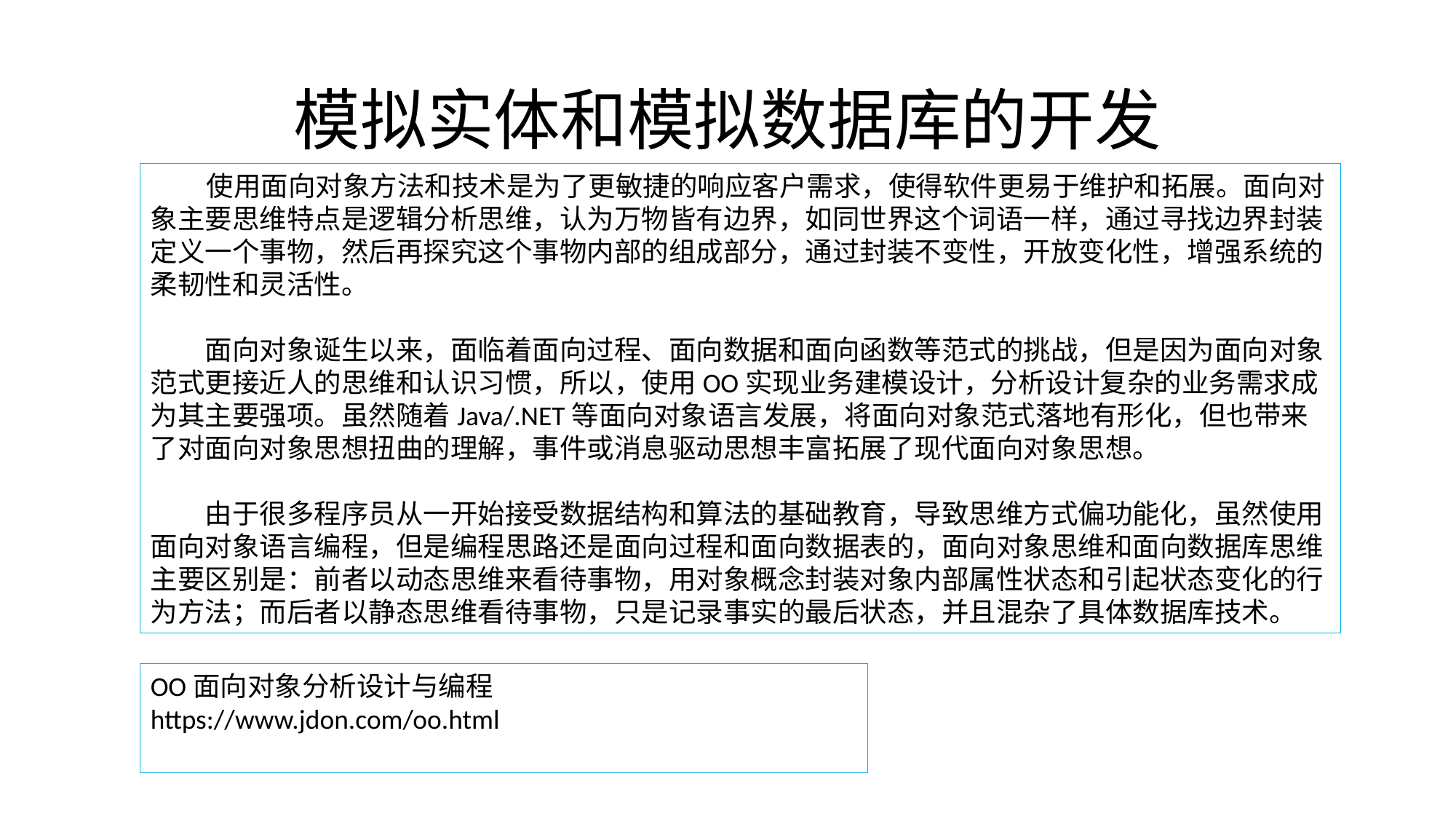

# 模拟实体和模拟数据库的开发
        使用面向对象方法和技术是为了更敏捷的响应客户需求，使得软件更易于维护和拓展。面向对象主要思维特点是逻辑分析思维，认为万物皆有边界，如同世界这个词语一样，通过寻找边界封装定义一个事物，然后再探究这个事物内部的组成部分，通过封装不变性，开放变化性，增强系统的柔韧性和灵活性。

　　面向对象诞生以来，面临着面向过程、面向数据和面向函数等范式的挑战，但是因为面向对象范式更接近人的思维和认识习惯，所以，使用OO实现业务建模设计，分析设计复杂的业务需求成为其主要强项。虽然随着Java/.NET等面向对象语言发展，将面向对象范式落地有形化，但也带来了对面向对象思想扭曲的理解，事件或消息驱动思想丰富拓展了现代面向对象思想。

　　由于很多程序员从一开始接受数据结构和算法的基础教育，导致思维方式偏功能化，虽然使用面向对象语言编程，但是编程思路还是面向过程和面向数据表的，面向对象思维和面向数据库思维主要区别是：前者以动态思维来看待事物，用对象概念封装对象内部属性状态和引起状态变化的行为方法；而后者以静态思维看待事物，只是记录事实的最后状态，并且混杂了具体数据库技术。
OO面向对象分析设计与编程
https://www.jdon.com/oo.html